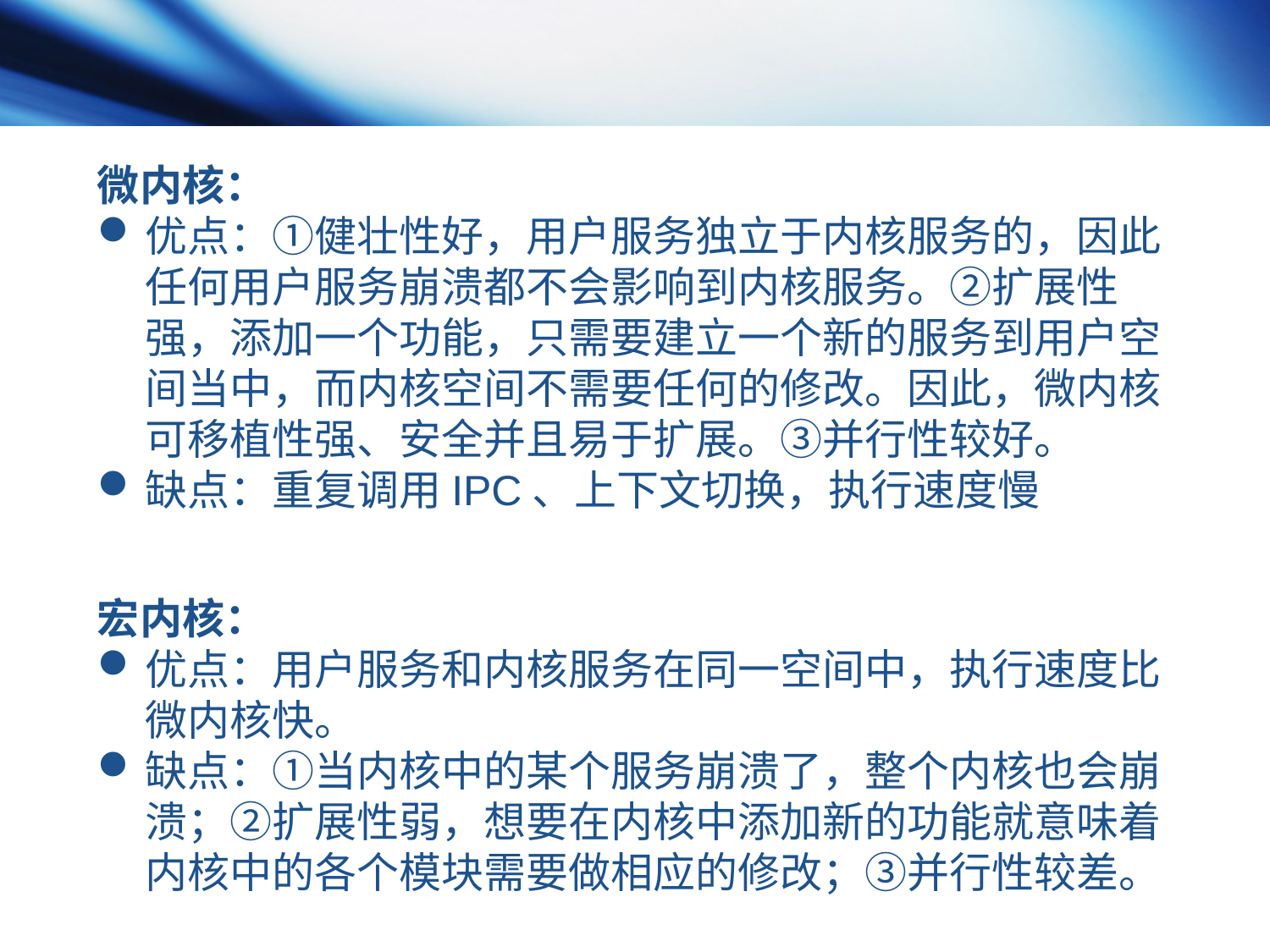

微内核：
优点：①健壮性好，用户服务独立于内核服务的，因此任何用户服务崩溃都不会影响到内核服务。②扩展性强，添加一个功能，只需要建立一个新的服务到用户空间当中，而内核空间不需要任何的修改。因此，微内核可移植性强、安全并且易于扩展。③并行性较好。
缺点：重复调用IPC、上下文切换，执行速度慢
宏内核：
优点：用户服务和内核服务在同一空间中，执行速度比微内核快。
缺点：①当内核中的某个服务崩溃了，整个内核也会崩溃；②扩展性弱，想要在内核中添加新的功能就意味着内核中的各个模块需要做相应的修改；③并行性较差。